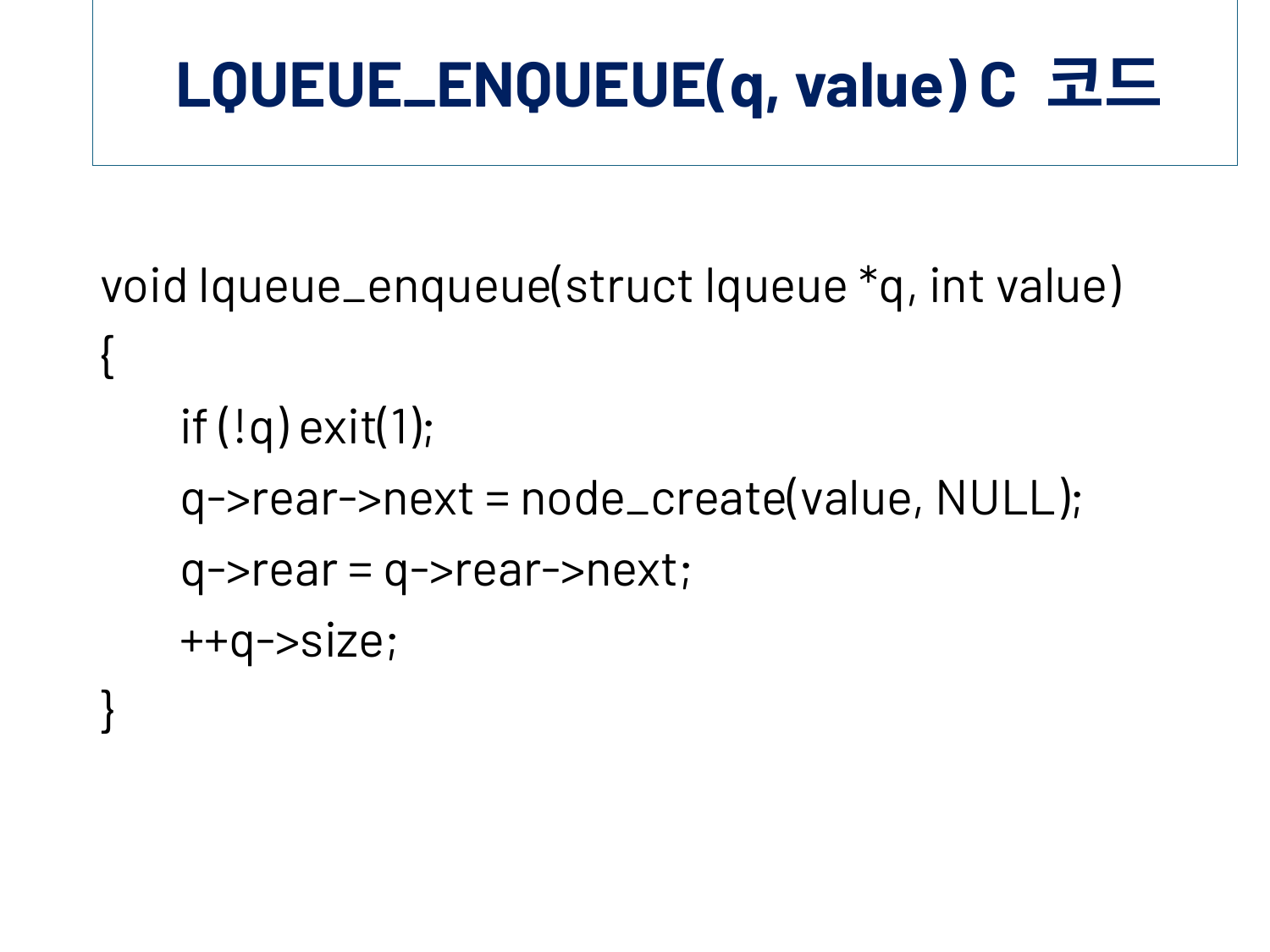

# LQUEUE_ENQUEUE(q, value) C 코드
void lqueue_enqueue(struct lqueue *q, int value)
{
        if (!q) exit(1);
        q->rear->next = node_create(value, NULL);
        q->rear = q->rear->next;
        ++q->size;
}